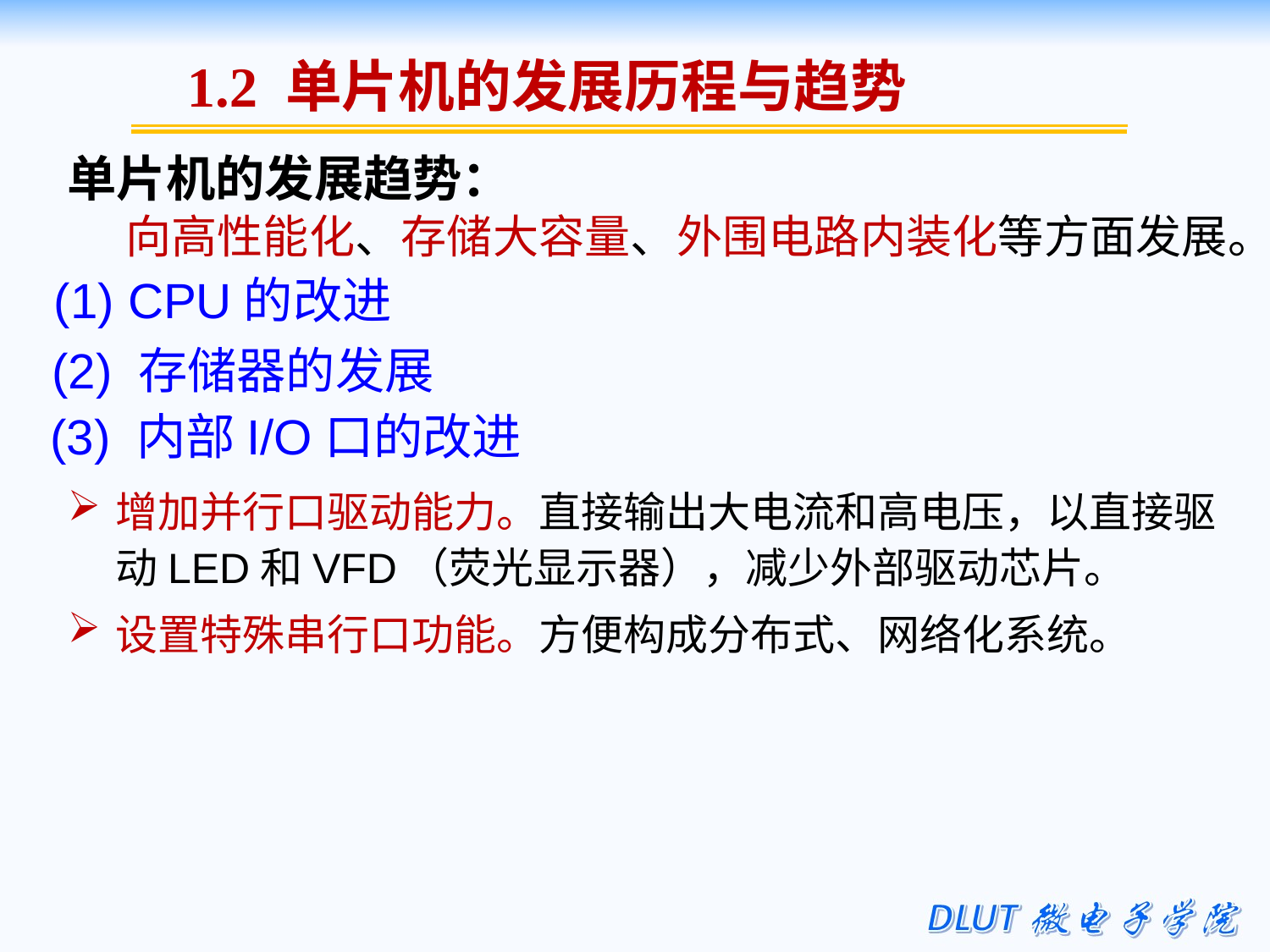

1.2 单片机的发展历程与趋势
单片机的发展趋势：
向高性能化、存储大容量、外围电路内装化等方面发展。
   (1) CPU的改进
   (2) 存储器的发展
   (3) 内部I/O口的改进
增加并行口驱动能力。直接输出大电流和高电压，以直接驱动LED和VFD（荧光显示器），减少外部驱动芯片。
设置特殊串行口功能。方便构成分布式、网络化系统。